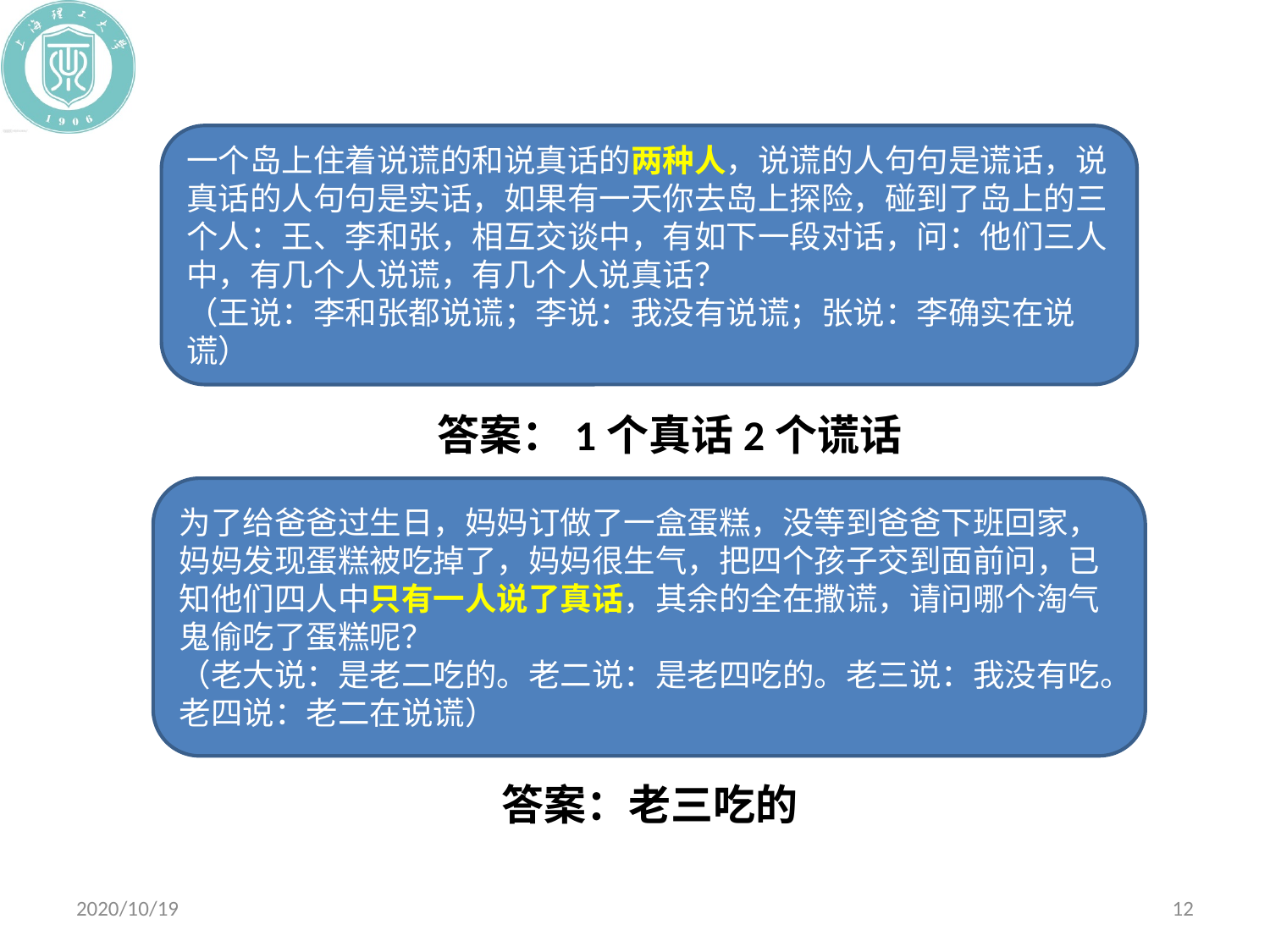

一个岛上住着说谎的和说真话的两种人，说谎的人句句是谎话，说真话的人句句是实话，如果有一天你去岛上探险，碰到了岛上的三个人：王、李和张，相互交谈中，有如下一段对话，问：他们三人中，有几个人说谎，有几个人说真话？
（王说：李和张都说谎；李说：我没有说谎；张说：李确实在说谎）
答案：1个真话2个谎话
为了给爸爸过生日，妈妈订做了一盒蛋糕，没等到爸爸下班回家，妈妈发现蛋糕被吃掉了，妈妈很生气，把四个孩子交到面前问，已知他们四人中只有一人说了真话，其余的全在撒谎，请问哪个淘气鬼偷吃了蛋糕呢？
（老大说：是老二吃的。老二说：是老四吃的。老三说：我没有吃。老四说：老二在说谎）
答案：老三吃的
2020/10/19
12